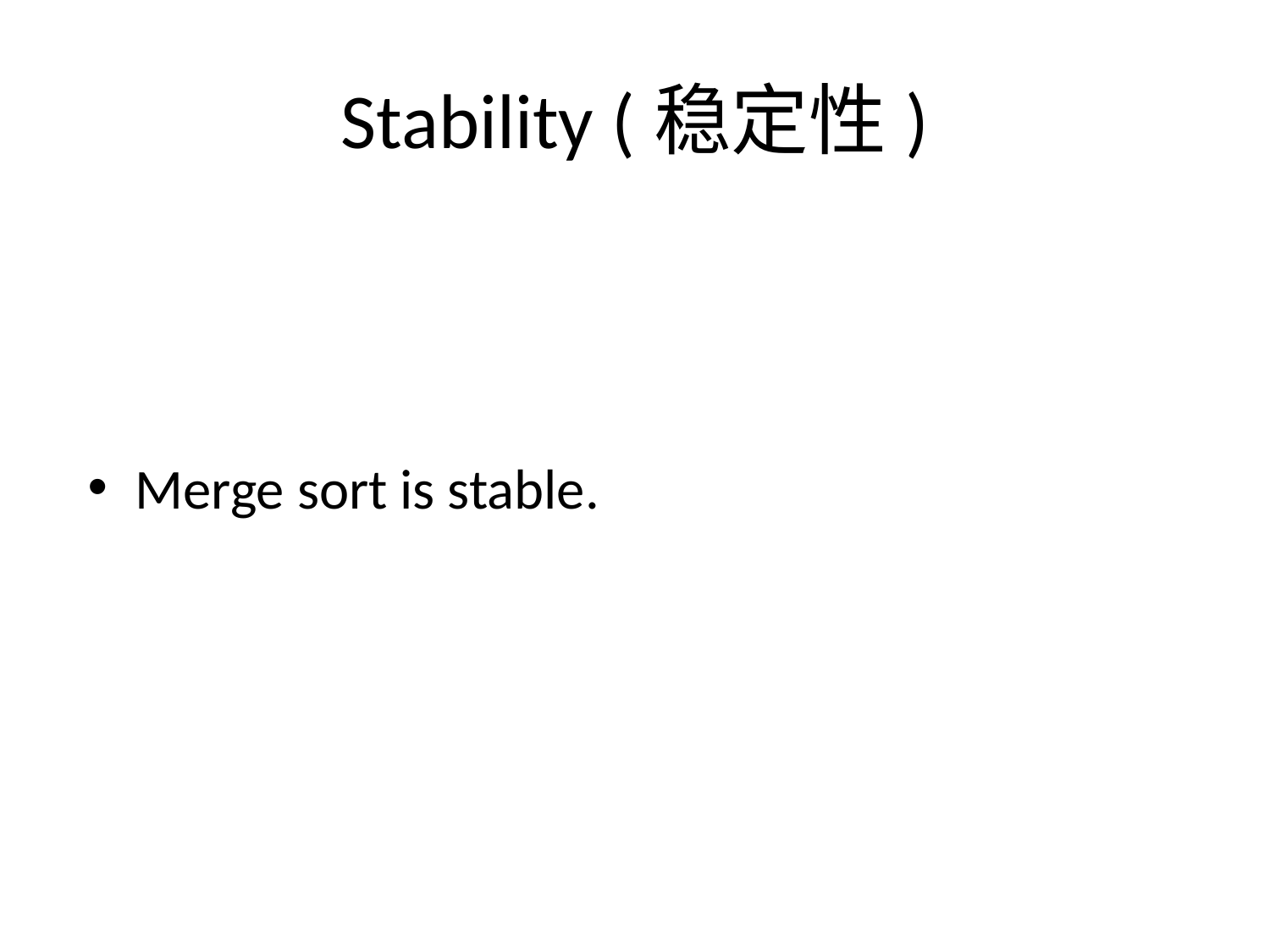

# Stability (稳定性)
Merge sort is stable.